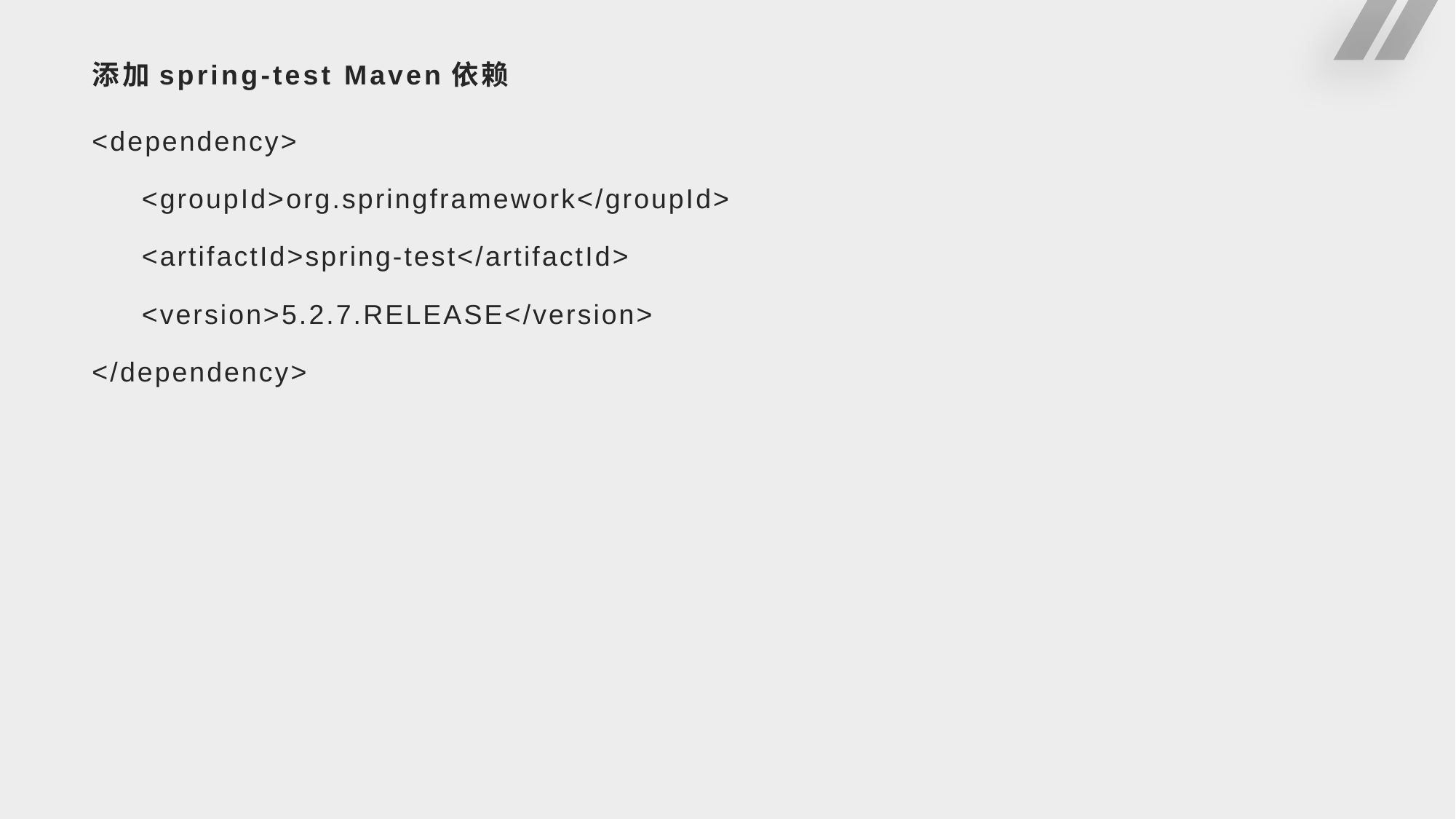

# 添加spring-test Maven依赖
<dependency>
     <groupId>org.springframework</groupId>
     <artifactId>spring-test</artifactId>
     <version>5.2.7.RELEASE</version>
</dependency>